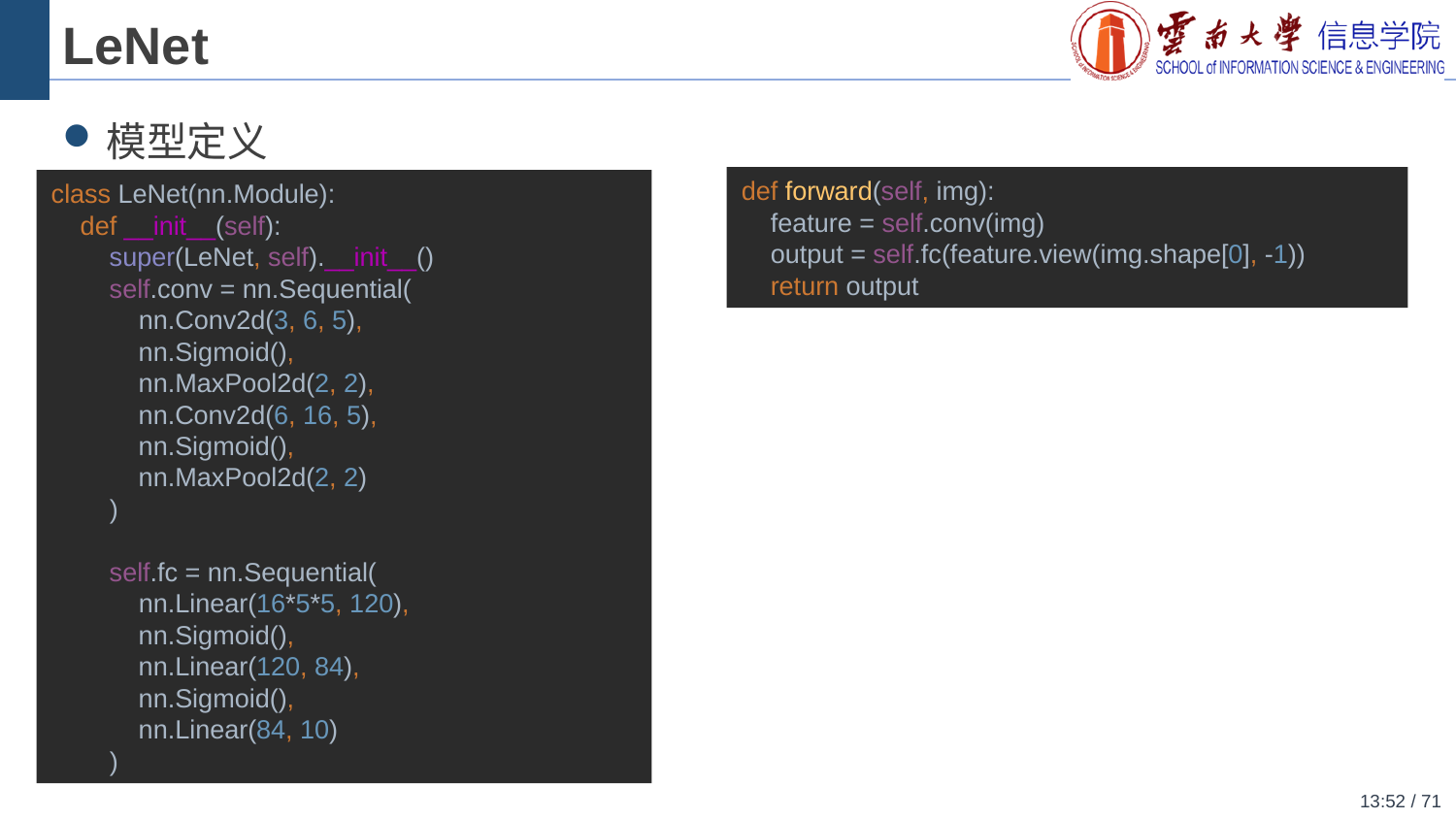

# LeNet
模型定义
def forward(self, img):
    feature = self.conv(img)
    output = self.fc(feature.view(img.shape[0], -1))
    return output
class LeNet(nn.Module):
    def __init__(self):
        super(LeNet, self).__init__()
        self.conv = nn.Sequential(
            nn.Conv2d(3, 6, 5),
            nn.Sigmoid(),
            nn.MaxPool2d(2, 2),
            nn.Conv2d(6, 16, 5),
            nn.Sigmoid(),
            nn.MaxPool2d(2, 2)
        )
        self.fc = nn.Sequential(
            nn.Linear(16*5*5, 120),
            nn.Sigmoid(),
            nn.Linear(120, 84),
            nn.Sigmoid(),
            nn.Linear(84, 10)
        )